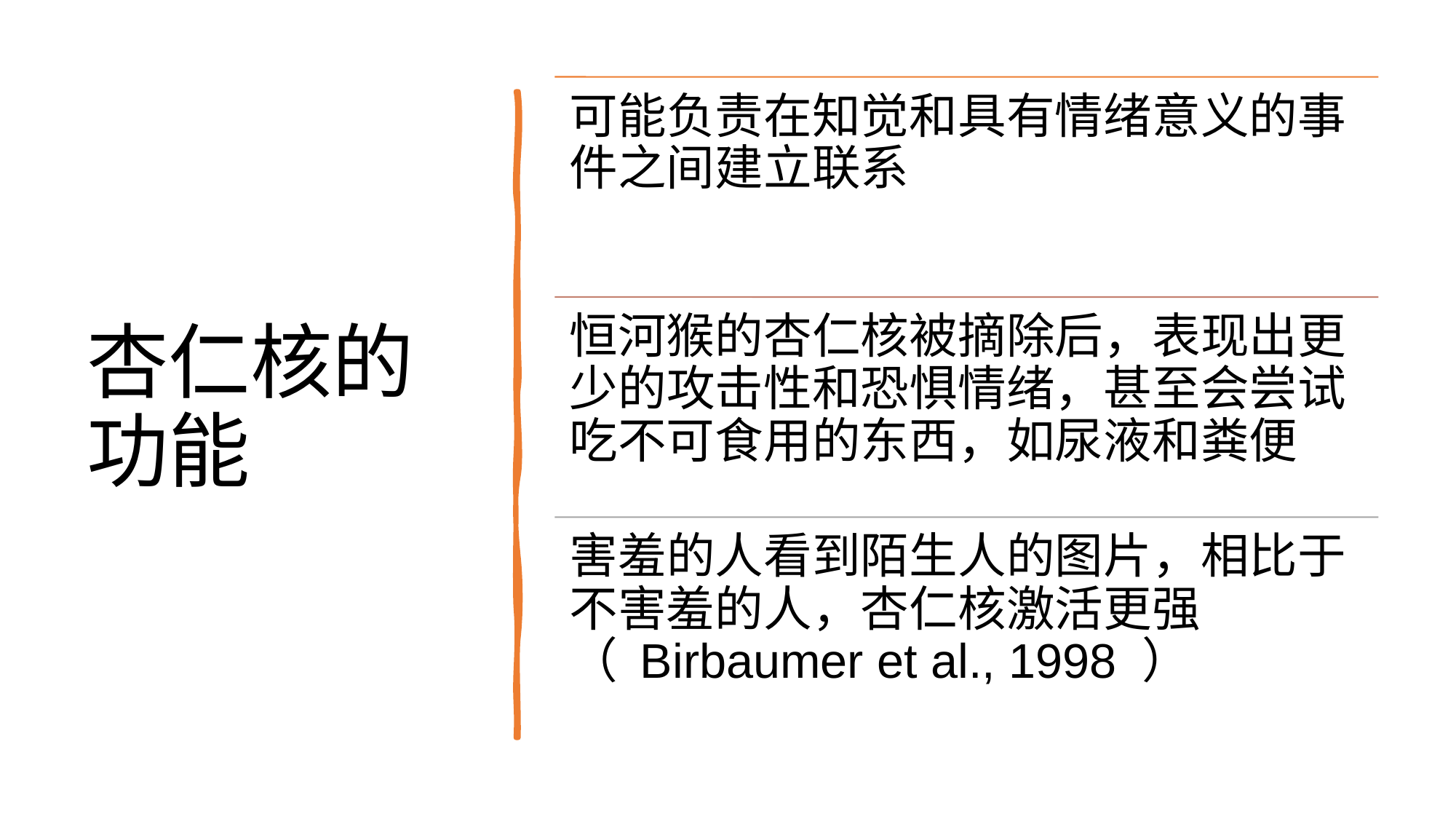

可能负责在知觉和具有情绪意义的事件之间建立联系
恒河猴的杏仁核被摘除后，表现出更少的攻击性和恐惧情绪，甚至会尝试吃不可食用的东西，如尿液和粪便
害羞的人看到陌生人的图片，相比于不害羞的人，杏仁核激活更强（ Birbaumer et al., 1998 ）
# 杏仁核的功能